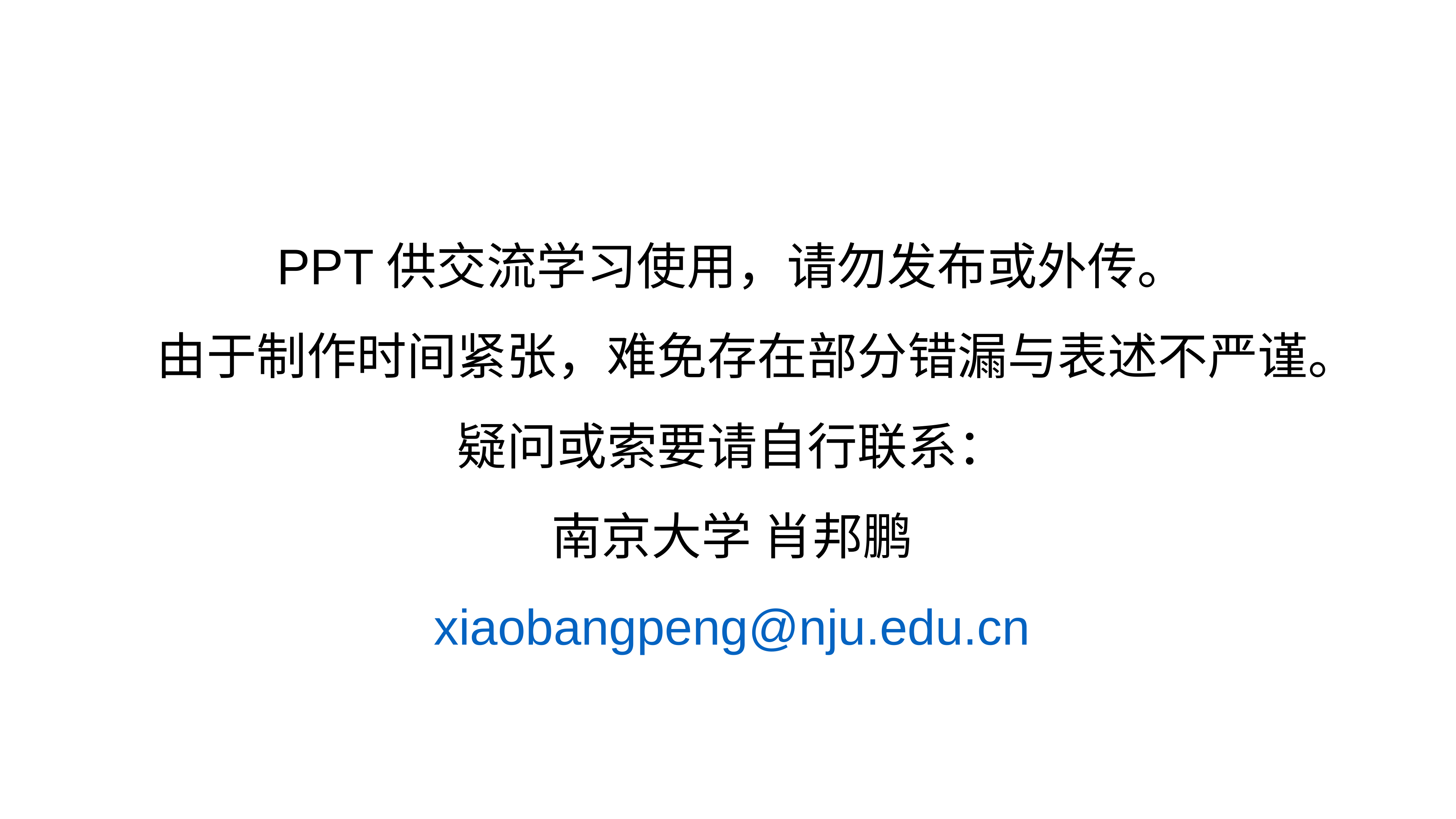

PPT供交流学习使用，请勿发布或外传。
由于制作时间紧张，难免存在部分错漏与表述不严谨。
疑问或索要请自行联系：
南京大学 肖邦鹏
xiaobangpeng@nju.edu.cn